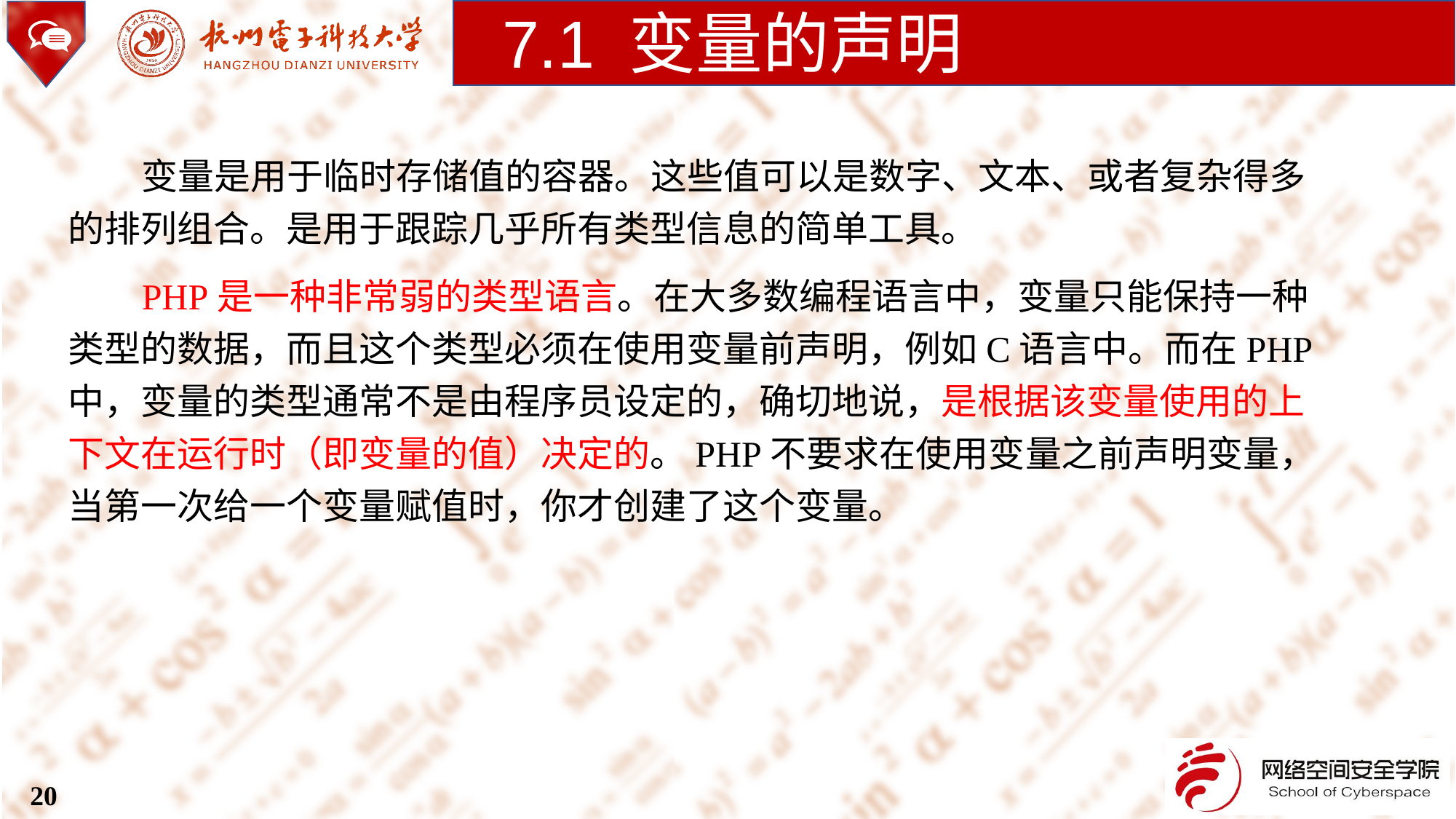

7.1 变量的声明
变量是用于临时存储值的容器。这些值可以是数字、文本、或者复杂得多的排列组合。是用于跟踪几乎所有类型信息的简单工具。
PHP是一种非常弱的类型语言。在大多数编程语言中，变量只能保持一种类型的数据，而且这个类型必须在使用变量前声明，例如C语言中。而在PHP中，变量的类型通常不是由程序员设定的，确切地说，是根据该变量使用的上下文在运行时（即变量的值）决定的。PHP不要求在使用变量之前声明变量，当第一次给一个变量赋值时，你才创建了这个变量。
20